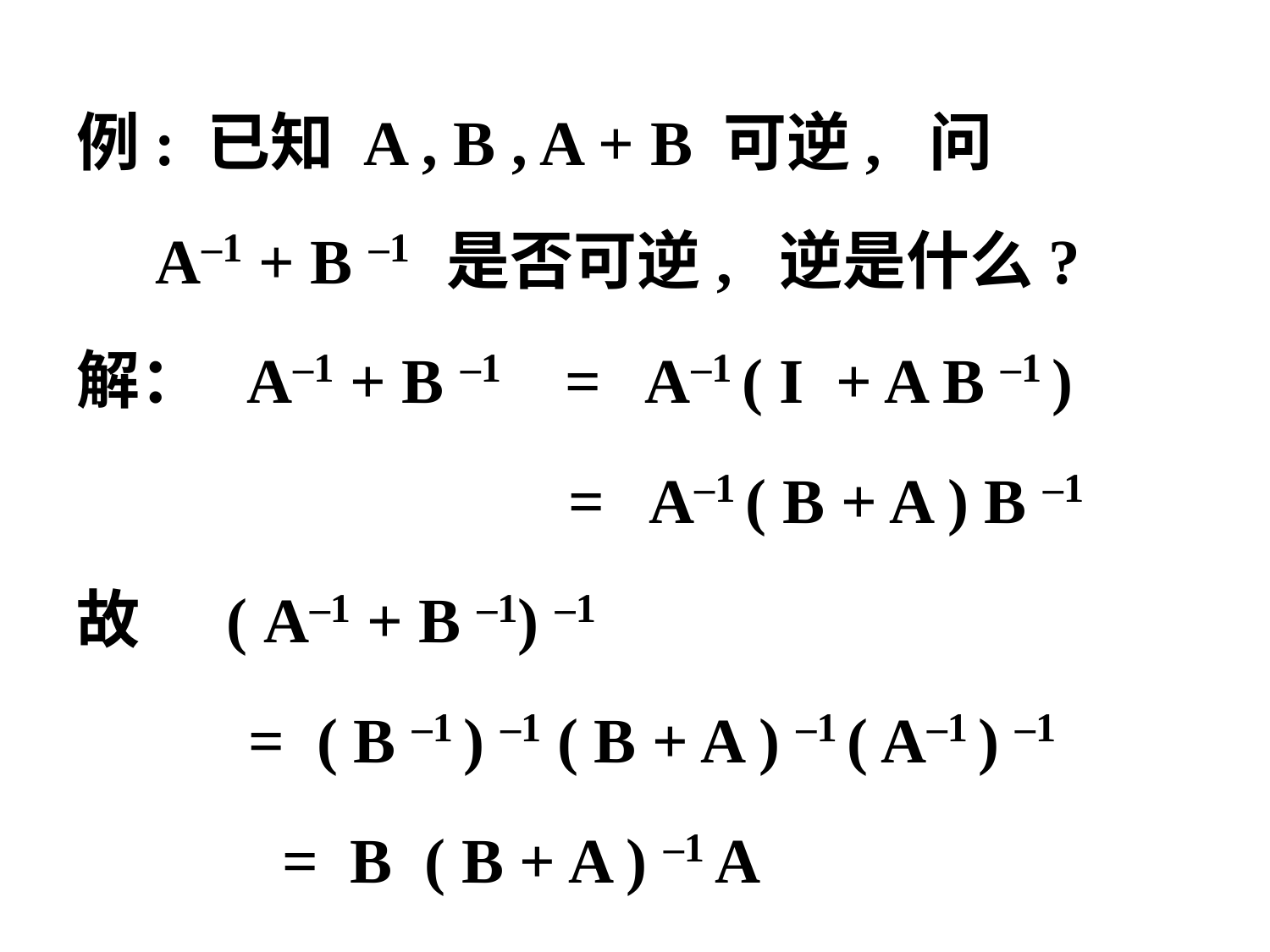

例: 已知 A , B , A + B 可逆,  问
     A–1 + B –1  是否可逆,  逆是什么?
解：  A–1 + B –1    =   A–1 ( I  + A B –1 )
                               =   A–1 ( B + A ) B –1
故     ( A–1 + B –1) –1
                 =  ( B –1 ) –1 ( B + A ) –1 ( A–1 ) –1
             =  B  ( B + A ) –1 A